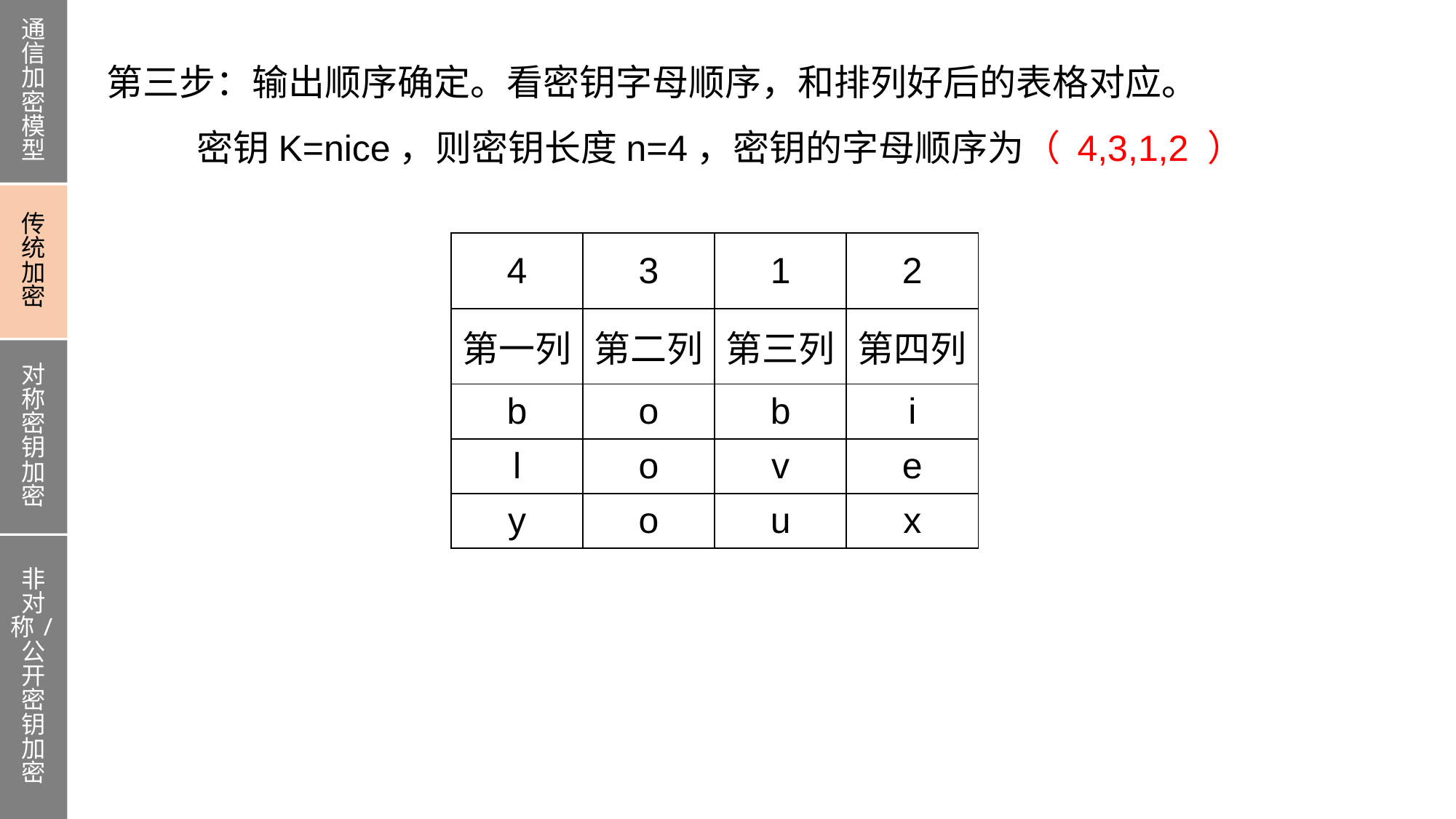

通信加密模型
传统加密
对称密钥加密
非对称/公开密钥加密
第三步：输出顺序确定。看密钥字母顺序，和排列好后的表格对应。
          密钥K=nice，则密钥长度n=4，密钥的字母顺序为（ 4,3,1,2 ）
| 4 | 3 | 1 | 2 |
| --- | --- | --- | --- |
| 第一列 | 第二列 | 第三列 | 第四列 |
| b | o | b | i |
| l | o | v | e |
| y | o | u | x |